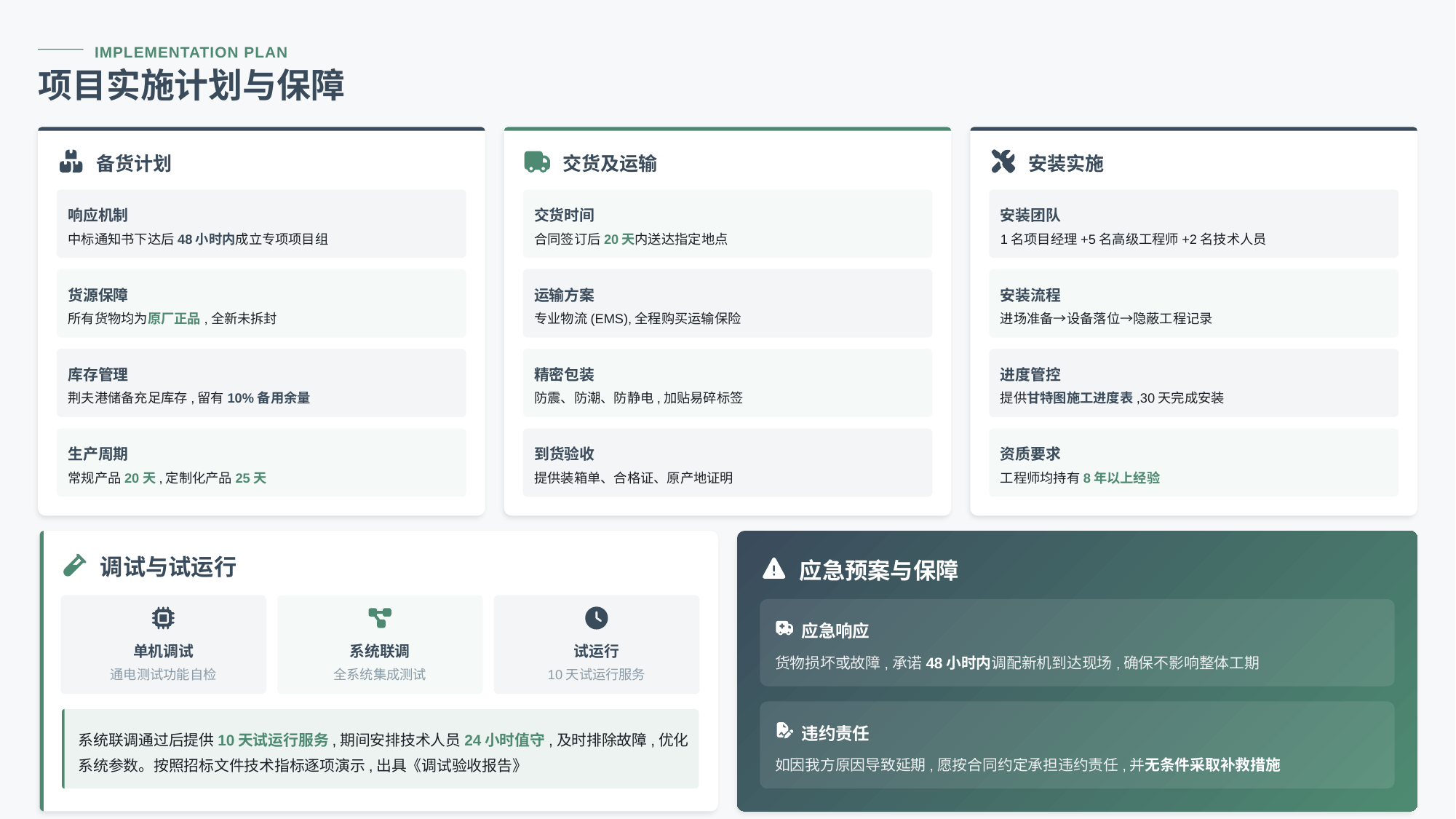

IMPLEMENTATION PLAN

项目实施计划与保障

备货计划
交货及运输
安装实施

响应机制
交货时间
安装团队
中标通知书下达后48小时内成立专项项目组
合同签订后20天内送达指定地点
1名项目经理+5名高级工程师+2名技术人员

货源保障
运输方案
安装流程
所有货物均为原厂正品,全新未拆封
专业物流(EMS),全程购买运输保险
进场准备→设备落位→隐蔽工程记录

库存管理
精密包装
进度管控
荆夫港储备充足库存,留有10%备用余量
防震、防潮、防静电,加贴易碎标签
提供甘特图施工进度表,30天完成安装

生产周期
到货验收
资质要求
常规产品20天,定制化产品25天
提供装箱单、合格证、原产地证明
工程师均持有8年以上经验

调试与试运行

应急预案与保障

应急响应

单机调试
系统联调
试运行
货物损坏或故障,承诺48小时内调配新机到达现场,确保不影响整体工期
通电测试功能自检
全系统集成测试
10天试运行服务

违约责任

系统联调通过后提供10天试运行服务,期间安排技术人员24小时值守,及时排除故障,优化系统参数。按照招标文件技术指标逐项演示,出具《调试验收报告》
如因我方原因导致延期,愿按合同约定承担违约责任,并无条件采取补救措施